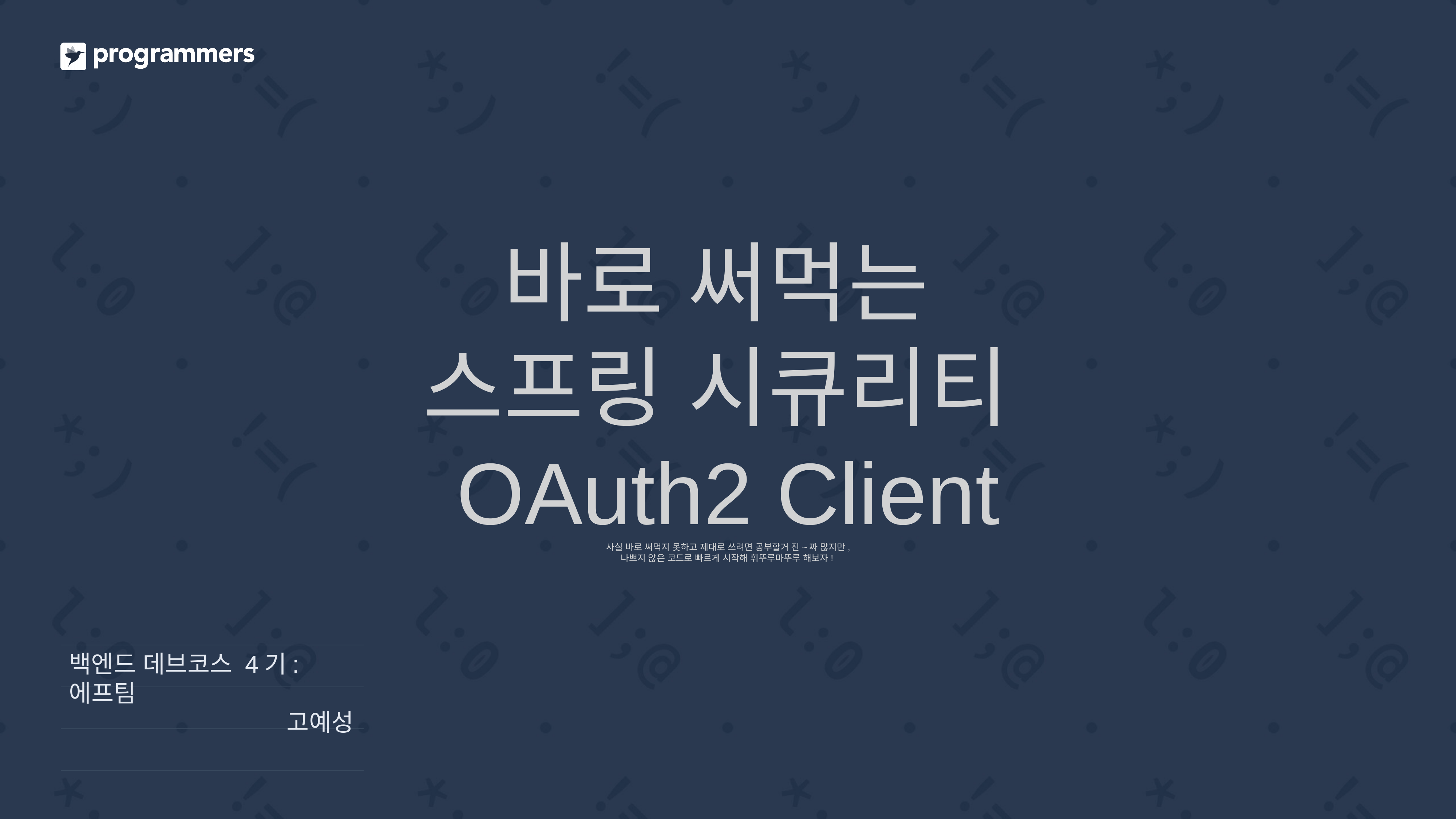

# 바로 써먹는 스프링 시큐리티 OAuth2 Client 사실 바로 써먹지 못하고 제대로 쓰려면 공부할거 진~짜 많지만, 나쁘지 않은 코드로 빠르게 시작해 휘뚜루마뚜루 해보자!
백엔드 데브코스 4기: 에프팀
고예성